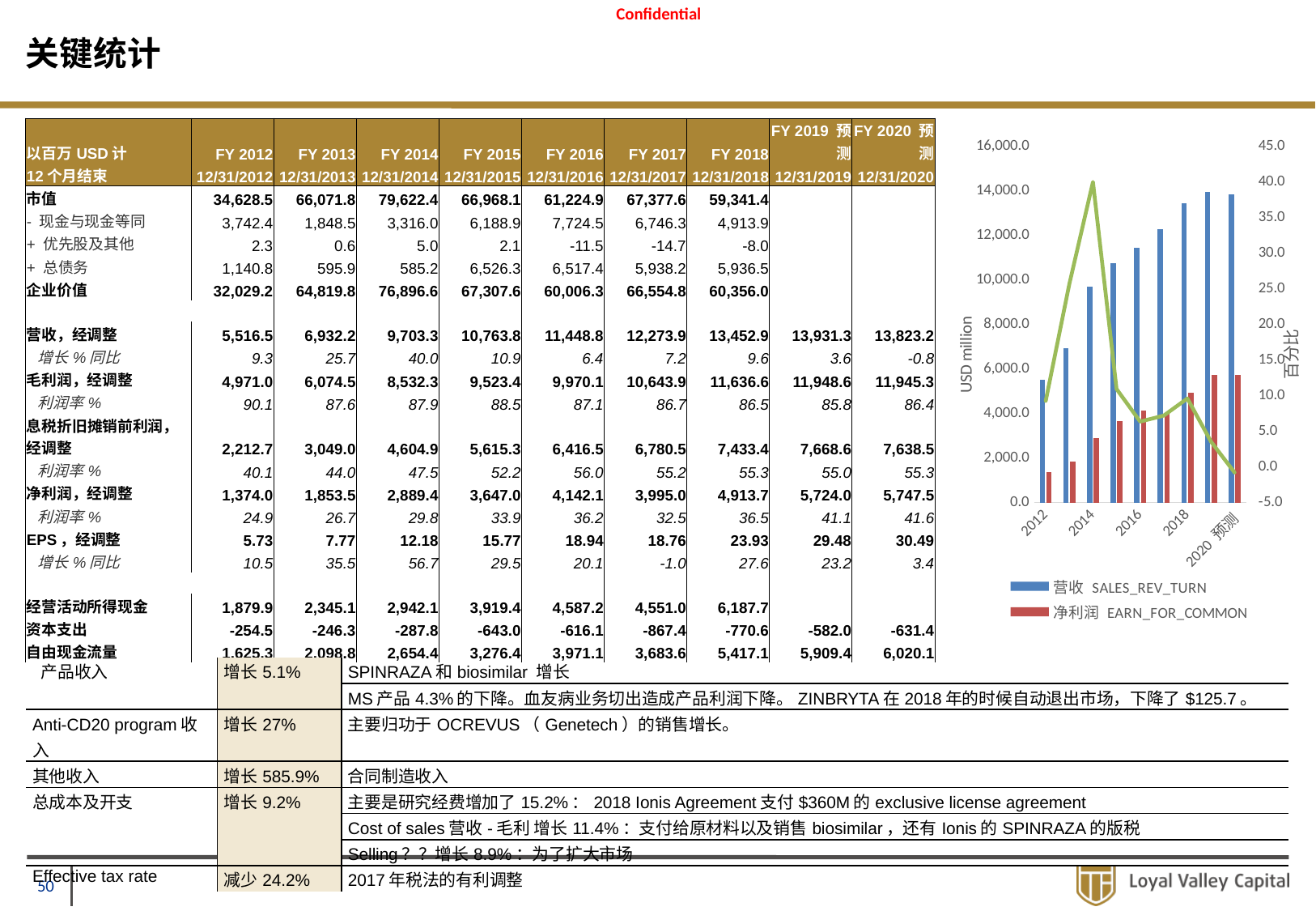

# 关键统计
| 以百万USD计 | FY 2012 | FY 2013 | FY 2014 | FY 2015 | FY 2016 | FY 2017 | FY 2018 | FY 2019 预测 | FY 2020 预测 |
| --- | --- | --- | --- | --- | --- | --- | --- | --- | --- |
| 12个月结束 | 12/31/2012 | 12/31/2013 | 12/31/2014 | 12/31/2015 | 12/31/2016 | 12/31/2017 | 12/31/2018 | 12/31/2019 | 12/31/2020 |
| 市值 | 34,628.5 | 66,071.8 | 79,622.4 | 66,968.1 | 61,224.9 | 67,377.6 | 59,341.4 |  |  |
| - 现金与现金等同 | 3,742.4 | 1,848.5 | 3,316.0 | 6,188.9 | 7,724.5 | 6,746.3 | 4,913.9 |  |  |
| + 优先股及其他 | 2.3 | 0.6 | 5.0 | 2.1 | -11.5 | -14.7 | -8.0 |  |  |
| + 总债务 | 1,140.8 | 595.9 | 585.2 | 6,526.3 | 6,517.4 | 5,938.2 | 5,936.5 |  |  |
| 企业价值 | 32,029.2 | 64,819.8 | 76,896.6 | 67,307.6 | 60,006.3 | 66,554.8 | 60,356.0 |  |  |
|  |  |  |  |  |  |  |  |  |  |
| 营收，经调整 | 5,516.5 | 6,932.2 | 9,703.3 | 10,763.8 | 11,448.8 | 12,273.9 | 13,452.9 | 13,931.3 | 13,823.2 |
| 增长%同比 | 9.3 | 25.7 | 40.0 | 10.9 | 6.4 | 7.2 | 9.6 | 3.6 | -0.8 |
| 毛利润，经调整 | 4,971.0 | 6,074.5 | 8,532.3 | 9,523.4 | 9,970.1 | 10,643.9 | 11,636.6 | 11,948.6 | 11,945.3 |
| 利润率% | 90.1 | 87.6 | 87.9 | 88.5 | 87.1 | 86.7 | 86.5 | 85.8 | 86.4 |
| 息税折旧摊销前利润，经调整 | 2,212.7 | 3,049.0 | 4,604.9 | 5,615.3 | 6,416.5 | 6,780.5 | 7,433.4 | 7,668.6 | 7,638.5 |
| 利润率% | 40.1 | 44.0 | 47.5 | 52.2 | 56.0 | 55.2 | 55.3 | 55.0 | 55.3 |
| 净利润，经调整 | 1,374.0 | 1,853.5 | 2,889.4 | 3,647.0 | 4,142.1 | 3,995.0 | 4,913.7 | 5,724.0 | 5,747.5 |
| 利润率% | 24.9 | 26.7 | 29.8 | 33.9 | 36.2 | 32.5 | 36.5 | 41.1 | 41.6 |
| EPS，经调整 | 5.73 | 7.77 | 12.18 | 15.77 | 18.94 | 18.76 | 23.93 | 29.48 | 30.49 |
| 增长%同比 | 10.5 | 35.5 | 56.7 | 29.5 | 20.1 | -1.0 | 27.6 | 23.2 | 3.4 |
|  |  |  |  |  |  |  |  |  |  |
| 经营活动所得现金 | 1,879.9 | 2,345.1 | 2,942.1 | 3,919.4 | 4,587.2 | 4,551.0 | 6,187.7 |  |  |
| 资本支出 | -254.5 | -246.3 | -287.8 | -643.0 | -616.1 | -867.4 | -770.6 | -582.0 | -631.4 |
| 自由现金流量 | 1,625.3 | 2,098.8 | 2,654.4 | 3,276.4 | 3,971.1 | 3,683.6 | 5,417.1 | 5,909.4 | 6,020.1 |

### Chart

| Category | 营收 | 净利润 |   增长% |
|---|---|---|---|
| 2012 | 5516.461 | 1373.9903 | 9.2664 |
| 2013 | 6932.199 | 1853.5487 | 25.6639 |
| 2014 | 9703.324 | 2889.4196 | 39.9747 |
| 2015 | 10763.8 | 3646.9539 | 10.929 |
| 2016 | 11448.8 | 4142.0617 | 6.3639 |
| 2017 | 12273.9 | 3995.0485 | 7.2069 |
| 2018 | 13452.9 | 4913.6713 | 9.6057 |
| 2019 预测 | 13931.286 | 5724.0 | 3.55600651160717 |
| 2020 预测 | 13823.222 | 5747.5 | -0.7756929259797 |
| 产品收入 | 增长5.1% | SPINRAZA和biosimilar 增长 |
| --- | --- | --- |
|  |  | MS产品4.3%的下降。血友病业务切出造成产品利润下降。ZINBRYTA在2018年的时候自动退出市场，下降了$125.7。 |
| Anti-CD20 program收入 | 增长27% | 主要归功于OCREVUS（Genetech）的销售增长。 |
| 其他收入 | 增长585.9% | 合同制造收入 |
| 总成本及开支 | 增长9.2% | 主要是研究经费增加了15.2%：2018 Ionis Agreement支付$360M的exclusive license agreement |
|  |  | Cost of sales营收-毛利 增长11.4%：支付给原材料以及销售biosimilar，还有Ionis的SPINRAZA的版税 |
|  |  | Selling？？增长8.9%：为了扩大市场 |
| Effective tax rate | 减少24.2% | 2017年税法的有利调整 |